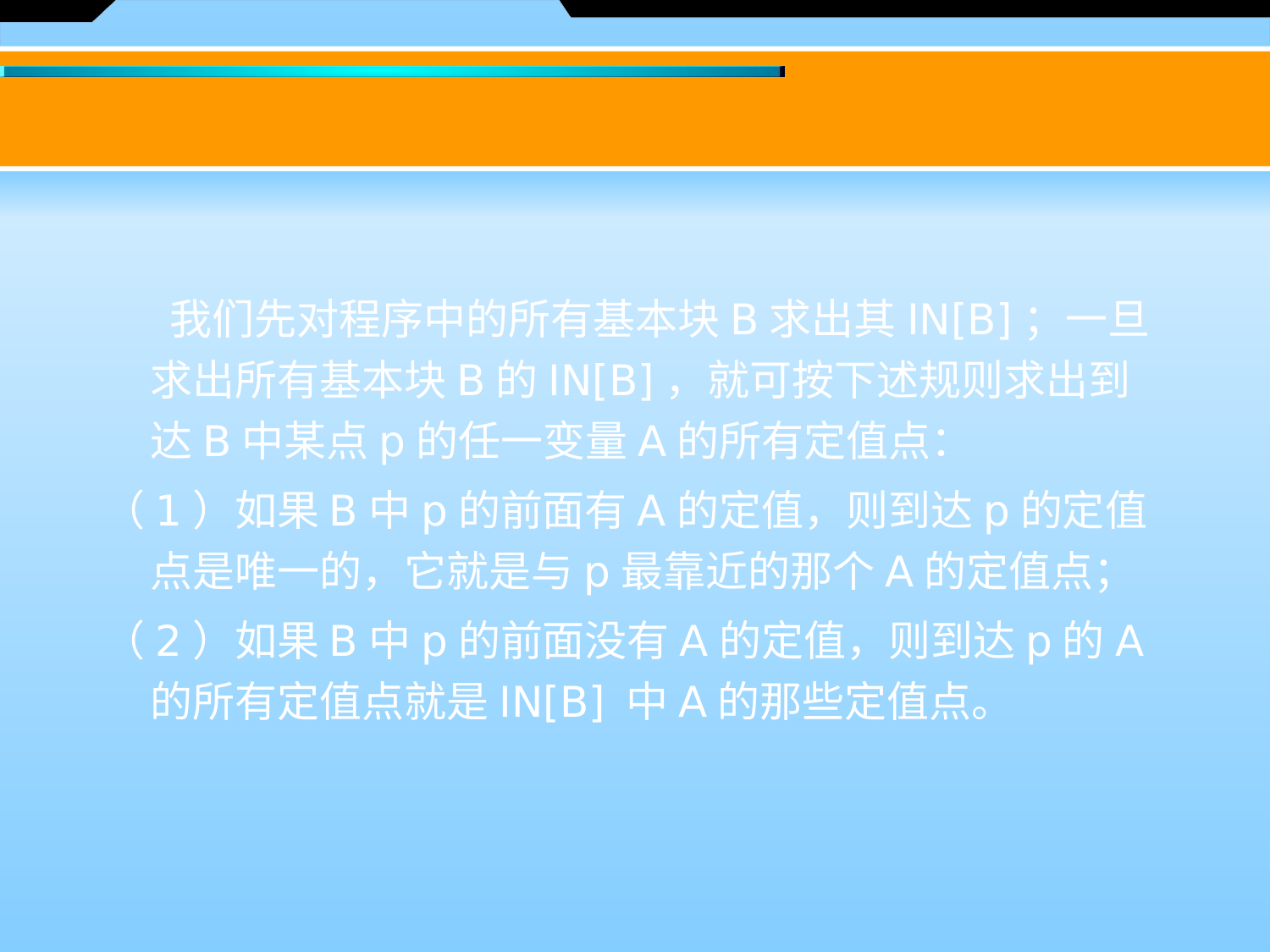

我们先对程序中的所有基本块B求出其IN[B]；一旦求出所有基本块B的IN[B]，就可按下述规则求出到达B中某点p的任一变量A的所有定值点：
（1）如果B中p的前面有A的定值，则到达p的定值点是唯一的，它就是与p最靠近的那个A的定值点；
（2）如果B中p的前面没有A的定值，则到达p的A的所有定值点就是IN[B] 中A的那些定值点。